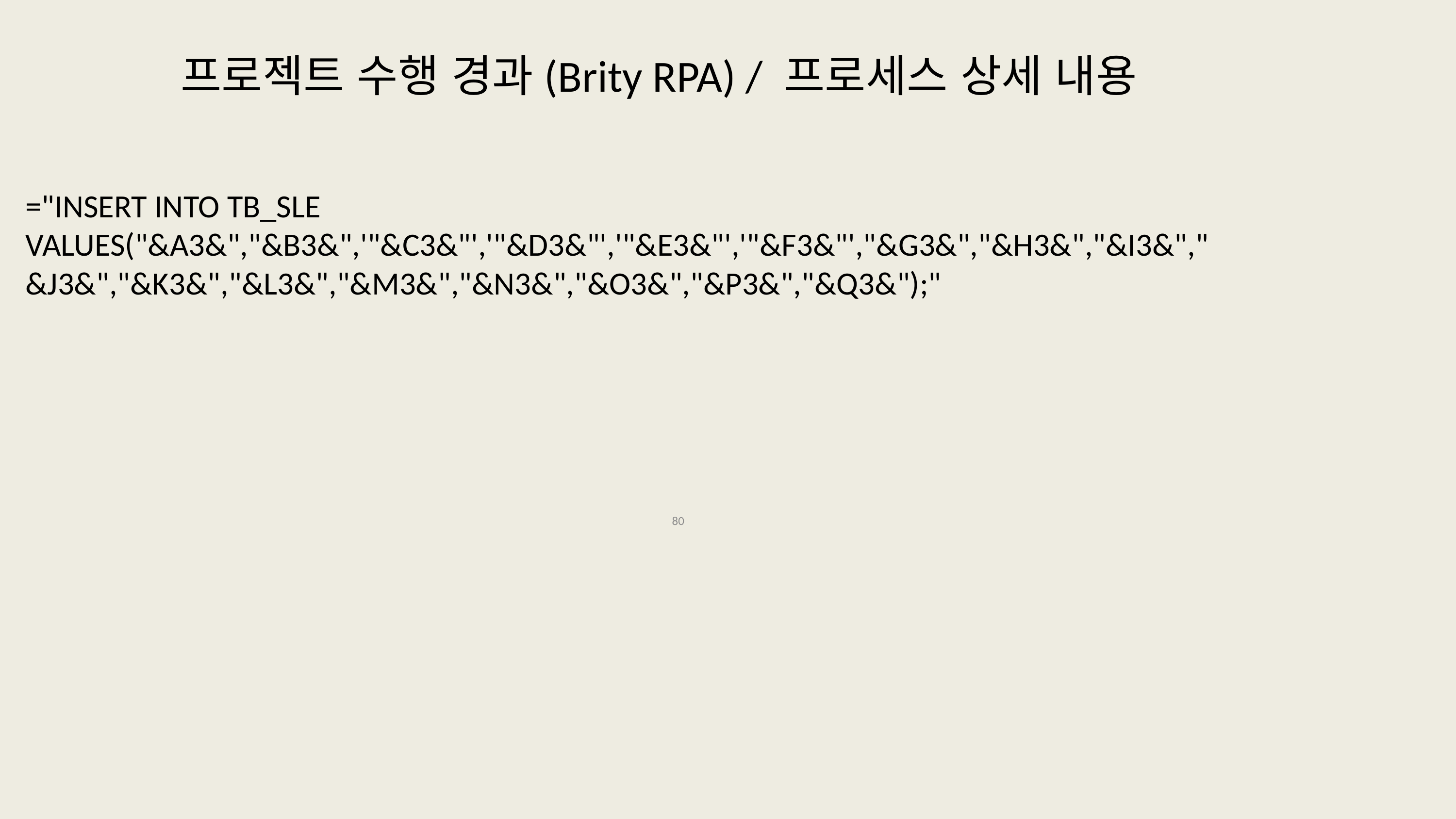

# 프로젝트 수행 경과(Brity RPA) / 프로세스 상세 내용
="INSERT INTO TB_SLE VALUES("&A3&","&B3&",'"&C3&"','"&D3&"','"&E3&"','"&F3&"',"&G3&","&H3&","&I3&","&J3&","&K3&","&L3&","&M3&","&N3&","&O3&","&P3&","&Q3&");"
80